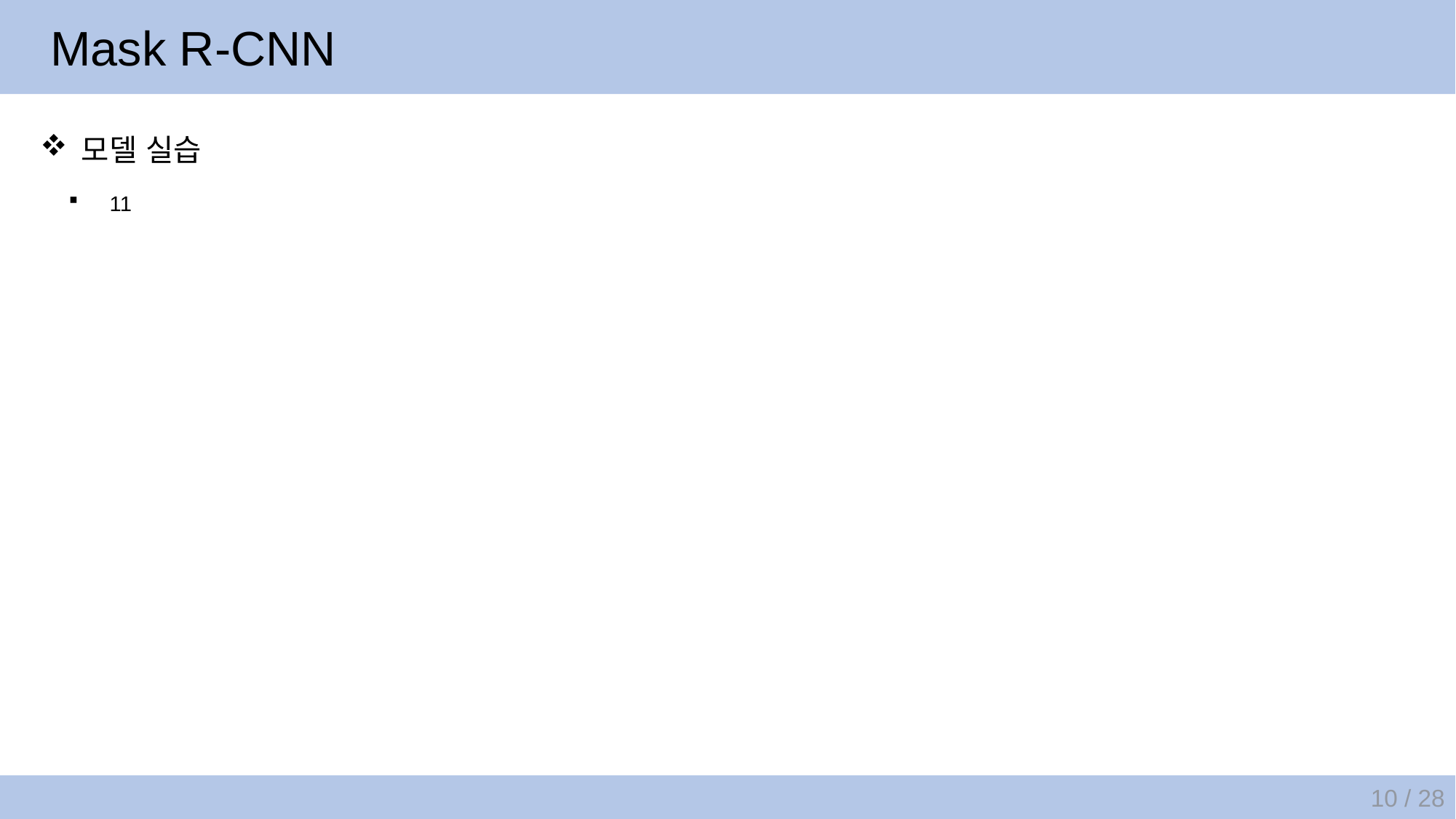

Mask R-CNN
모델 실습
11
10 / 28